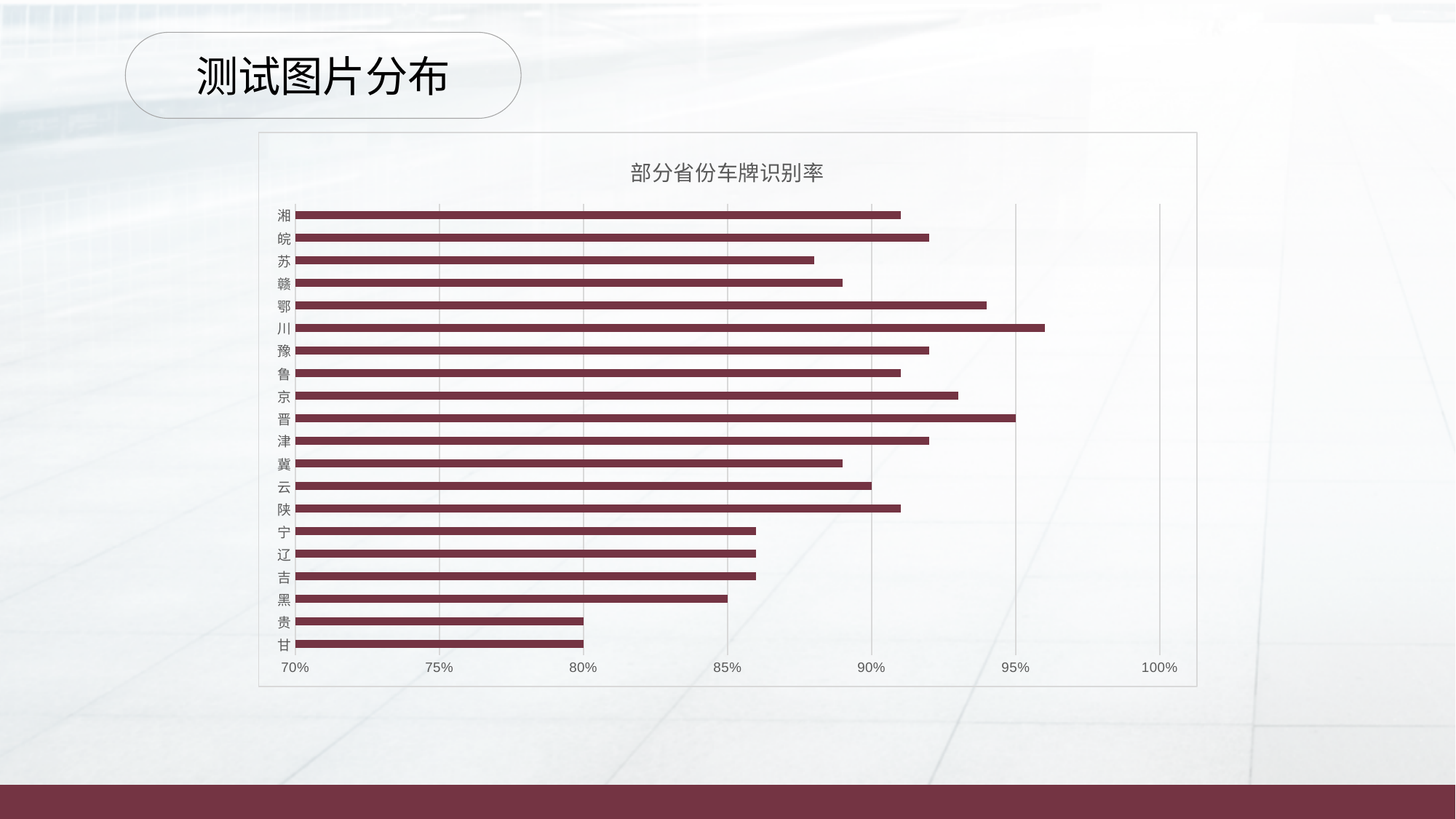

测试图片分布

### Chart: 部分省份车牌识别率

| Category |  |
|---|---|
| 甘 | 0.8 |
| 贵 | 0.8 |
| 黑 | 0.85 |
| 吉 | 0.86 |
| 辽 | 0.86 |
| 宁 | 0.86 |
| 陕 | 0.91 |
| 云 | 0.9 |
| 冀 | 0.89 |
| 津 | 0.92 |
| 晋 | 0.95 |
| 京 | 0.93 |
| 鲁 | 0.91 |
| 豫 | 0.92 |
| 川 | 0.96 |
| 鄂 | 0.94 |
| 赣 | 0.89 |
| 苏 | 0.88 |
| 皖 | 0.92 |
| 湘 | 0.91 |